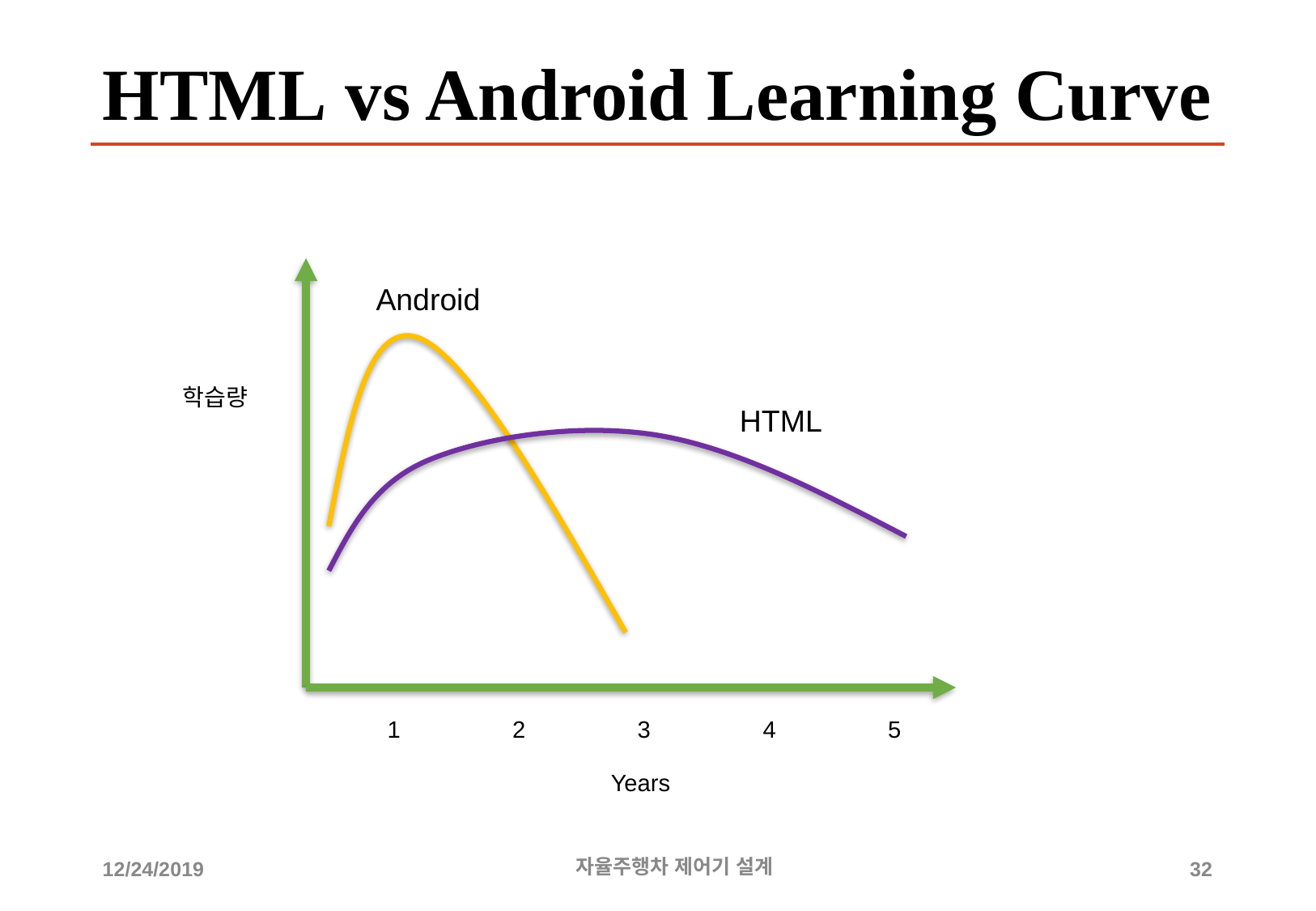

# HTML vs Android Learning Curve
Android

학습량
HTML

1
2
3
4
5
Years
12/24/2019
자율주행차 제어기 설계
32